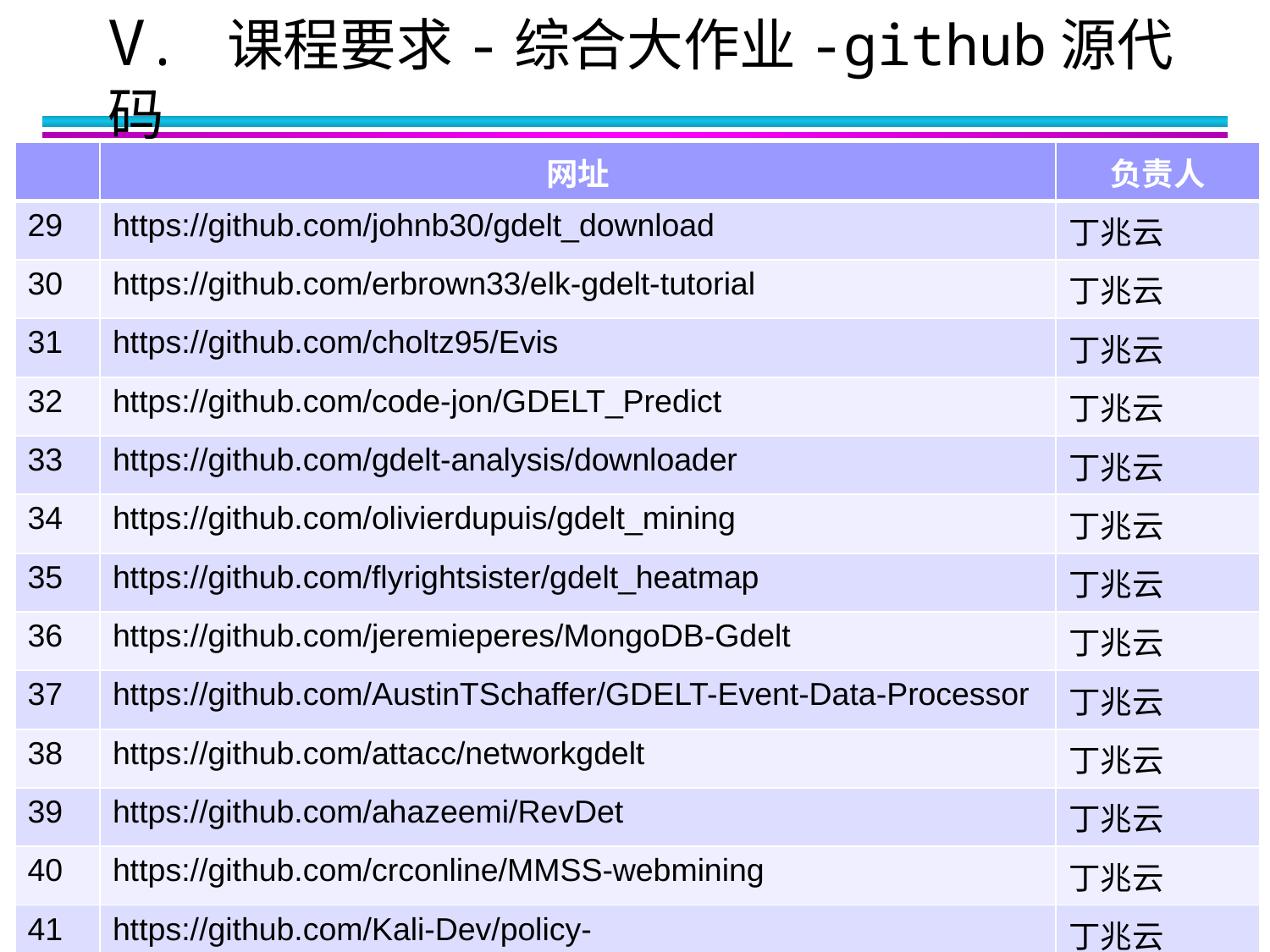

V. 课程要求-综合大作业-github源代码
|  | 网址 | 负责人 |
| --- | --- | --- |
| 29 | https://github.com/johnb30/gdelt\_download | 丁兆云 |
| 30 | https://github.com/erbrown33/elk-gdelt-tutorial | 丁兆云 |
| 31 | https://github.com/choltz95/Evis | 丁兆云 |
| 32 | https://github.com/code-jon/GDELT\_Predict | 丁兆云 |
| 33 | https://github.com/gdelt-analysis/downloader | 丁兆云 |
| 34 | https://github.com/olivierdupuis/gdelt\_mining | 丁兆云 |
| 35 | https://github.com/flyrightsister/gdelt\_heatmap | 丁兆云 |
| 36 | https://github.com/jeremieperes/MongoDB-Gdelt | 丁兆云 |
| 37 | https://github.com/AustinTSchaffer/GDELT-Event-Data-Processor | 丁兆云 |
| 38 | https://github.com/attacc/networkgdelt | 丁兆云 |
| 39 | https://github.com/ahazeemi/RevDet | 丁兆云 |
| 40 | https://github.com/crconline/MMSS-webmining | 丁兆云 |
| 41 | https://github.com/Kali-Dev/policy-recommendation\_data\_visualization\_omdena\_app | 丁兆云 |
| 42 | https://github.com/kenneth-zhou/News-scraper | 丁兆云 |
28